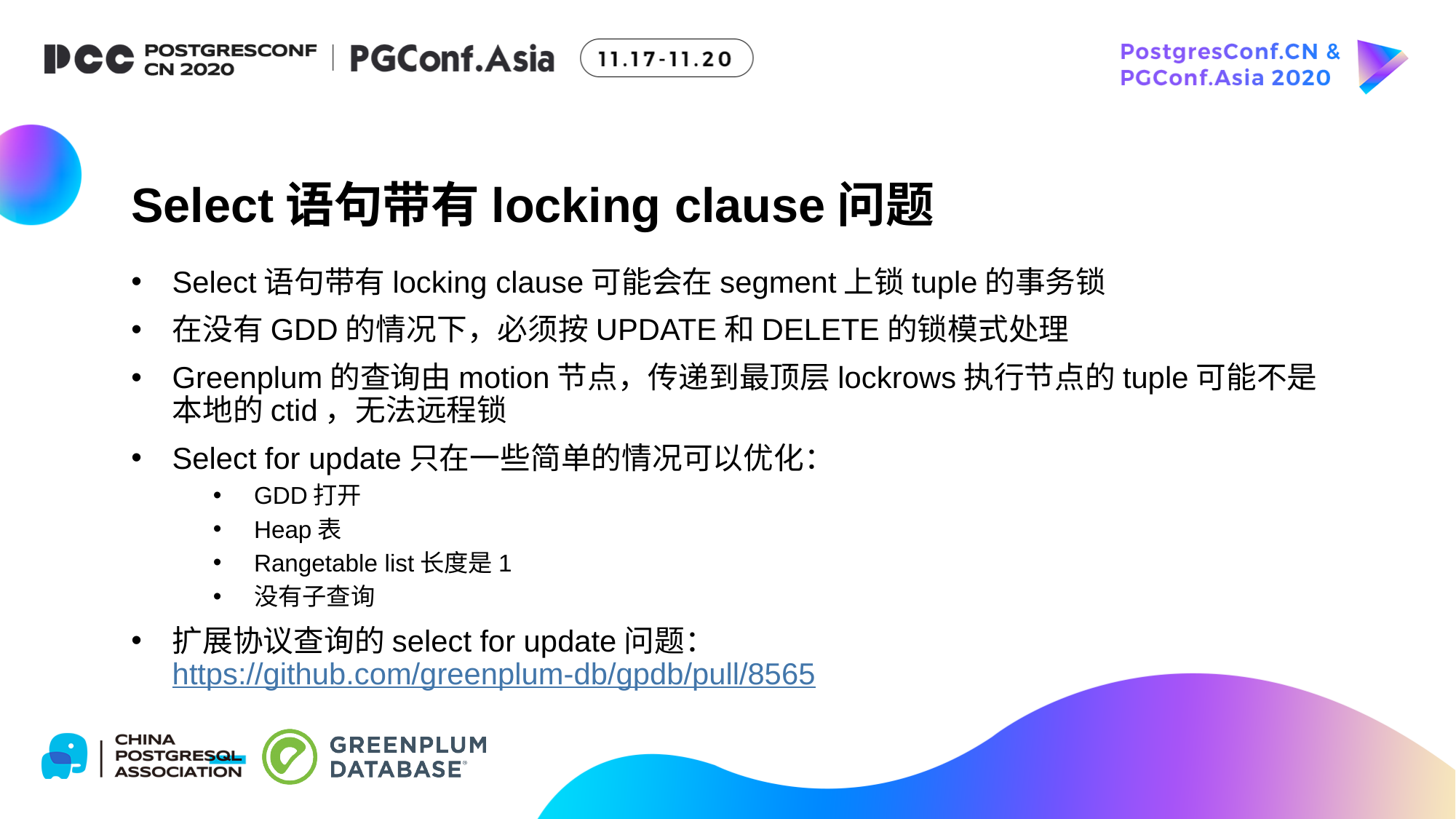

# Select语句带有locking clause问题
Select语句带有locking clause可能会在segment上锁tuple的事务锁
在没有GDD的情况下，必须按UPDATE和DELETE的锁模式处理
Greenplum的查询由motion节点，传递到最顶层lockrows执行节点的tuple可能不是本地的ctid，无法远程锁
Select for update只在一些简单的情况可以优化：
GDD打开
Heap表
Rangetable list长度是1
没有子查询
扩展协议查询的select for update问题： https://github.com/greenplum-db/gpdb/pull/8565